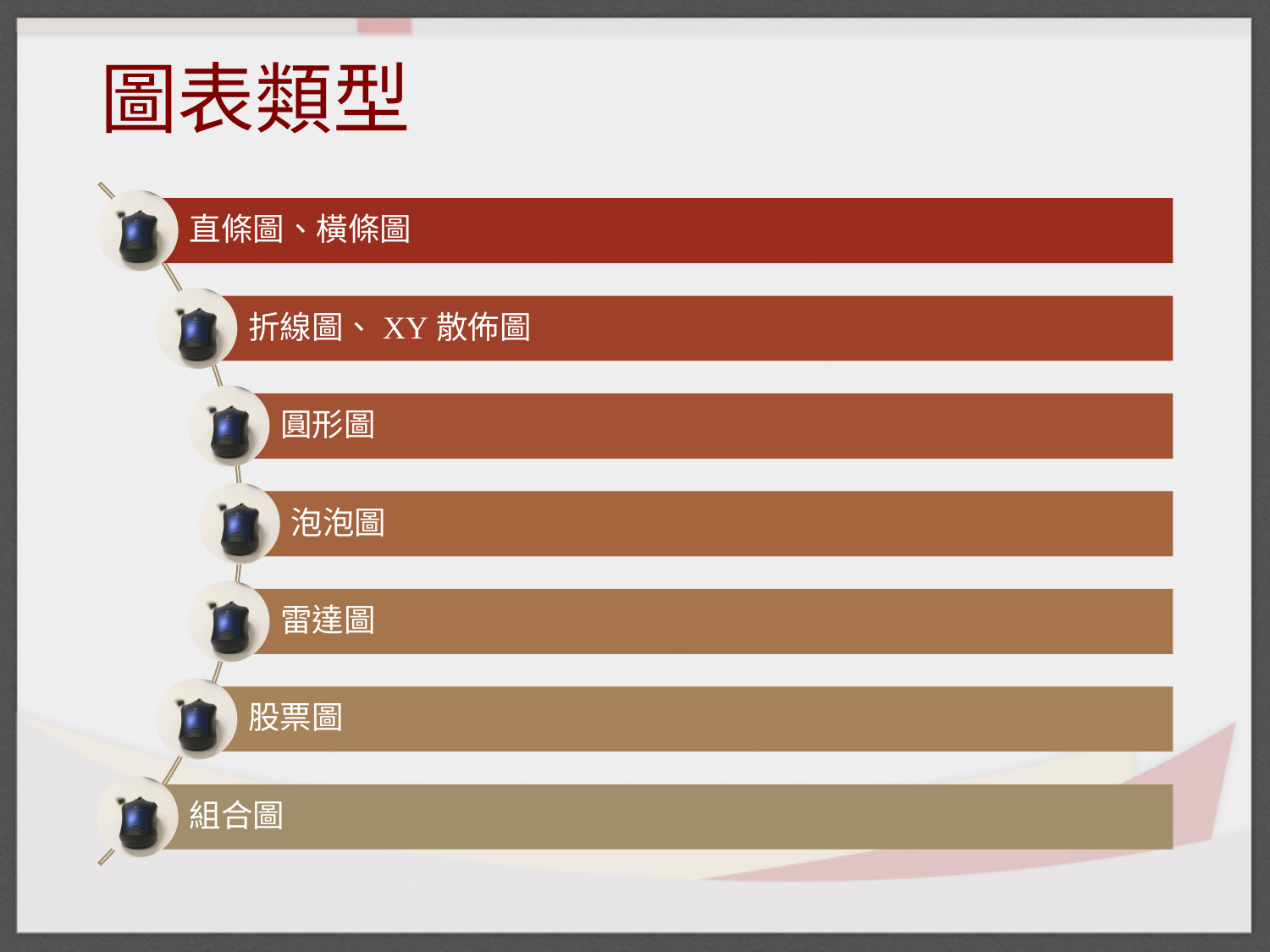

# 圖表類型
直條圖、橫條圖
折線圖、XY散佈圖
圓形圖
泡泡圖
雷達圖
股票圖
組合圖